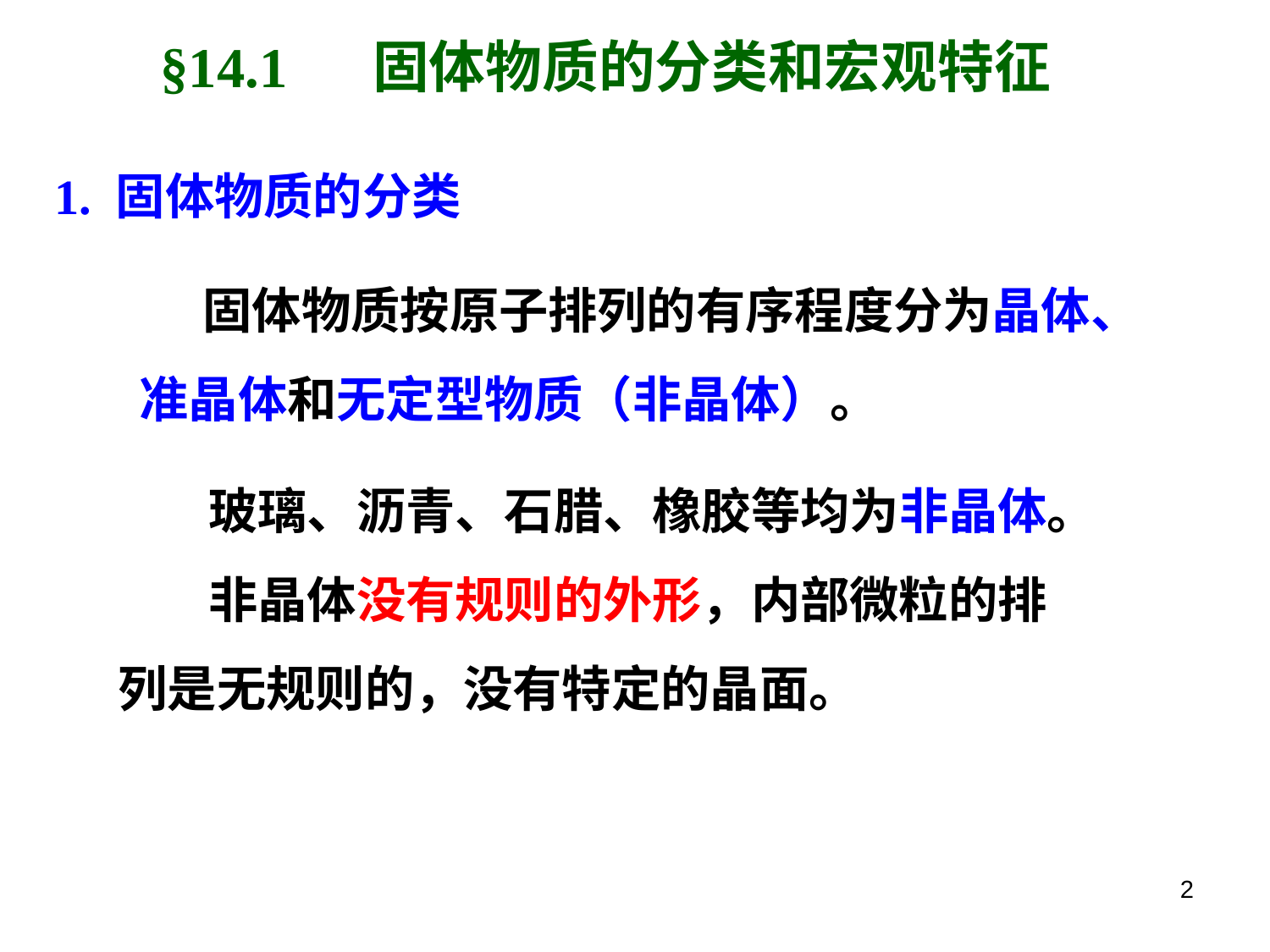

§14.1     固体物质的分类和宏观特征
1. 固体物质的分类
固体物质按原子排列的有序程度分为晶体、准晶体和无定型物质（非晶体）。
       玻璃、沥青、石腊、橡胶等均为非晶体。
       非晶体没有规则的外形，内部微粒的排
列是无规则的，没有特定的晶面。
2